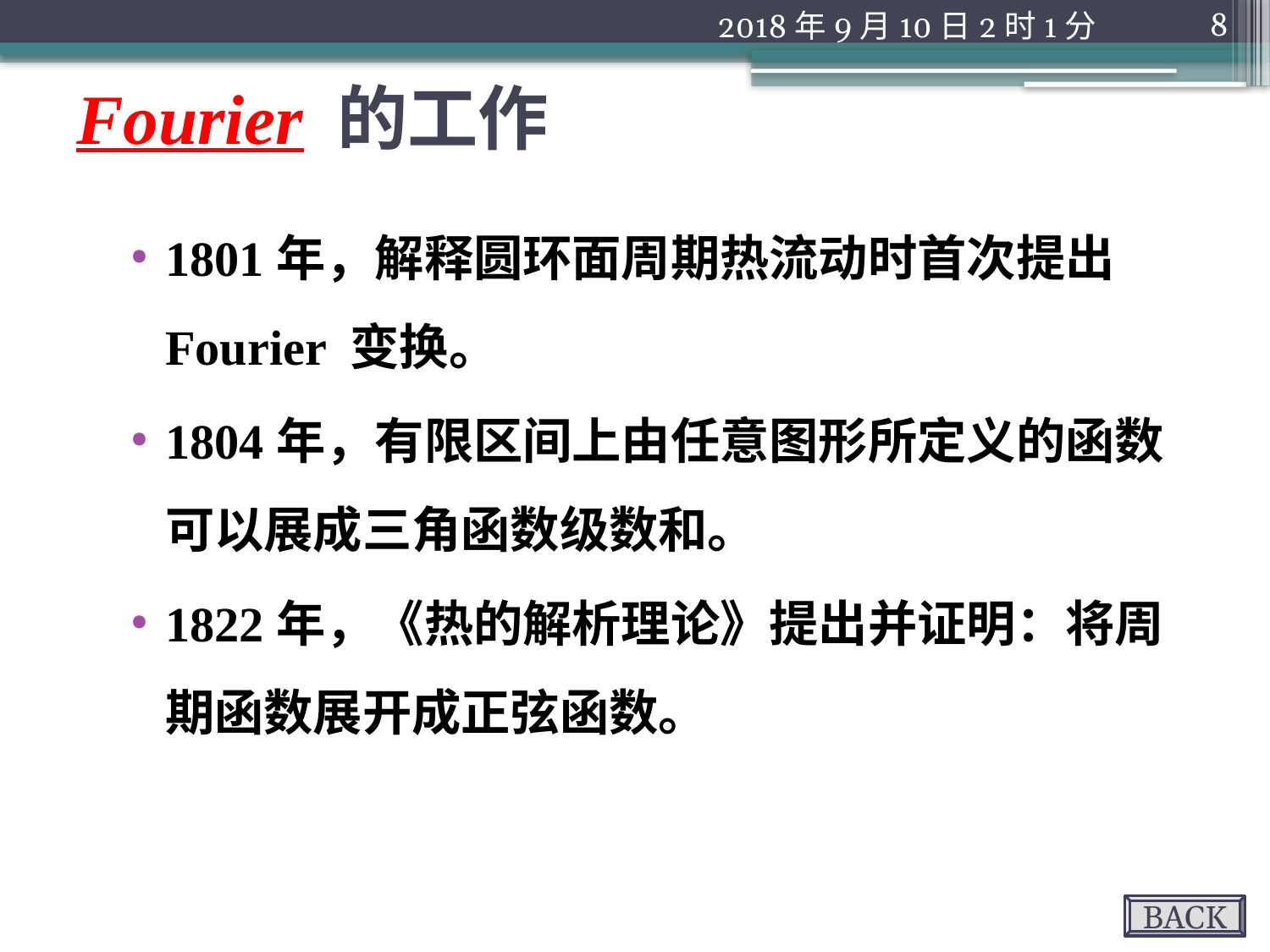

2018年9月10日2时1分
8
# Fourier 的工作

1801年，解释圆环面周期热流动时首次提出Fourier 变换。
1804年，有限区间上由任意图形所定义的函数可以展成三角函数级数和。
1822年，《热的解析理论》提出并证明：将周期函数展开成正弦函数。
BACK